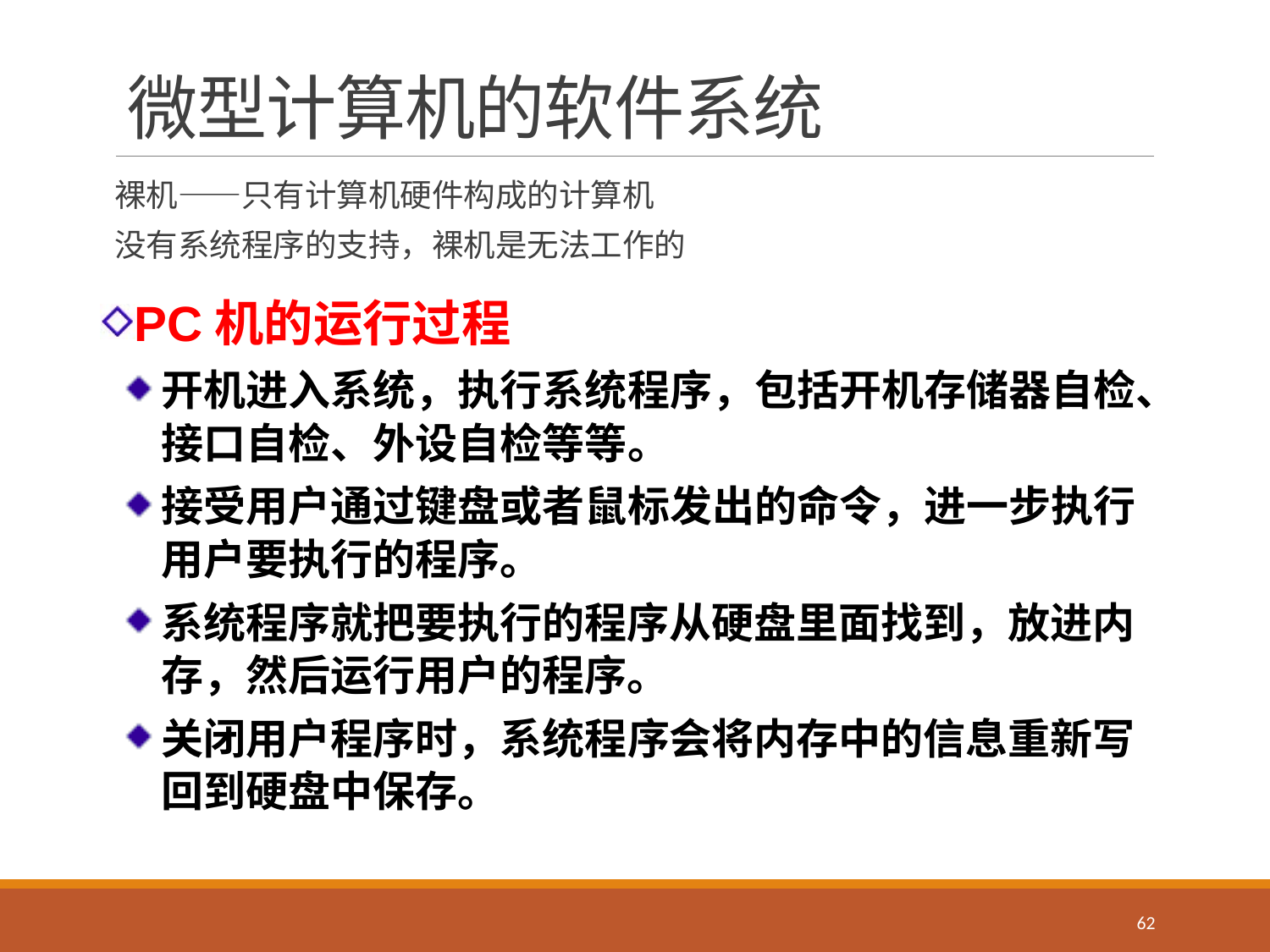

# 微型计算机的软件系统
裸机——只有计算机硬件构成的计算机
没有系统程序的支持，裸机是无法工作的
PC机的运行过程
开机进入系统，执行系统程序，包括开机存储器自检、接口自检、外设自检等等。
接受用户通过键盘或者鼠标发出的命令，进一步执行用户要执行的程序。
系统程序就把要执行的程序从硬盘里面找到，放进内存，然后运行用户的程序。
关闭用户程序时，系统程序会将内存中的信息重新写回到硬盘中保存。
62